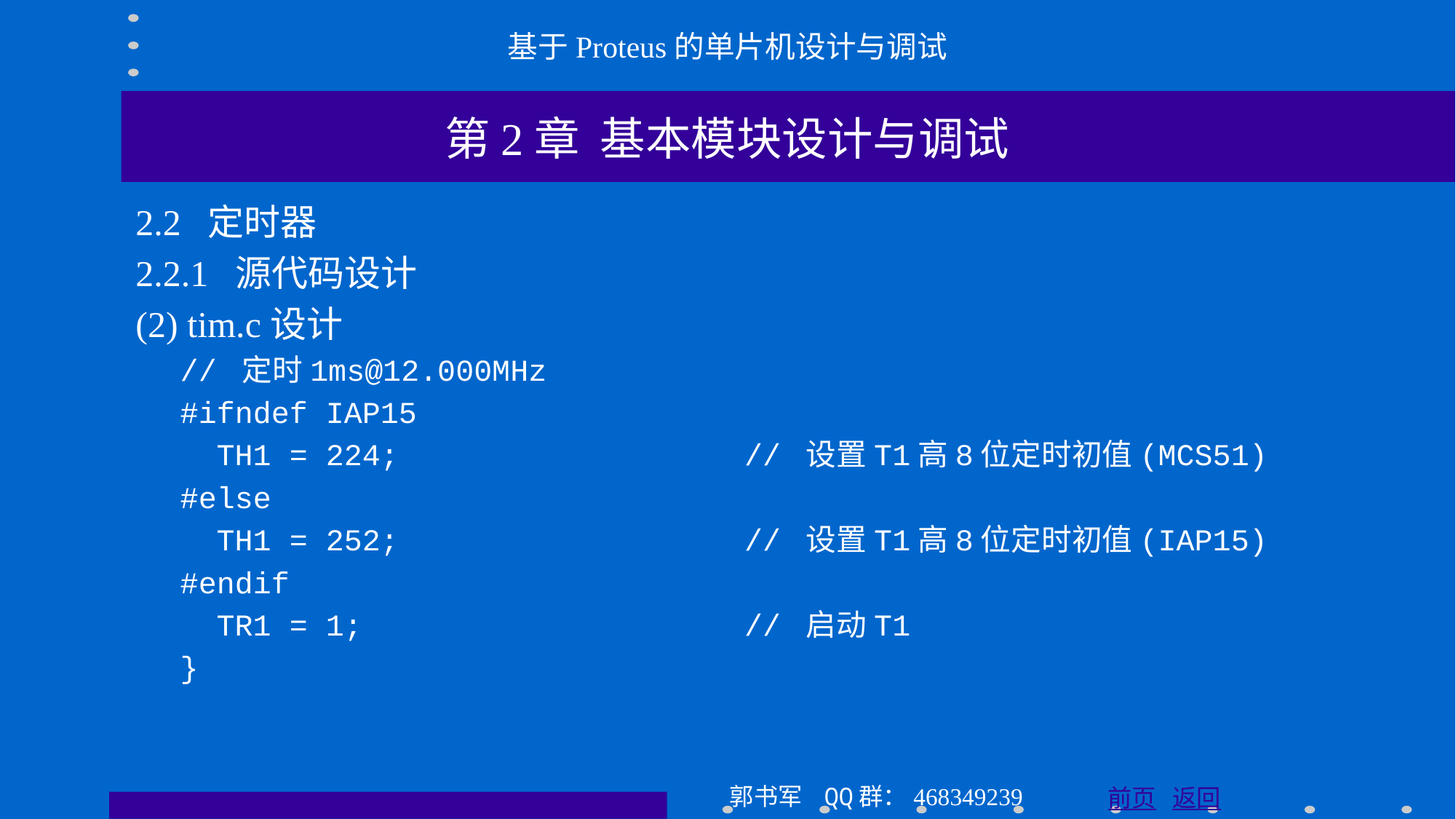

基于Proteus的单片机设计与调试
第2章  基本模块设计与调试
2.2  定时器
2.2.1  源代码设计
(2) tim.c设计
// 定时1ms@12.000MHz
#ifndef IAP15
  TH1 = 224;                   // 设置T1高8位定时初值(MCS51)
#else
  TH1 = 252;                   // 设置T1高8位定时初值(IAP15)
#endif
  TR1 = 1;                     // 启动T1
}

郭书军   QQ群：468349239
前页   返回